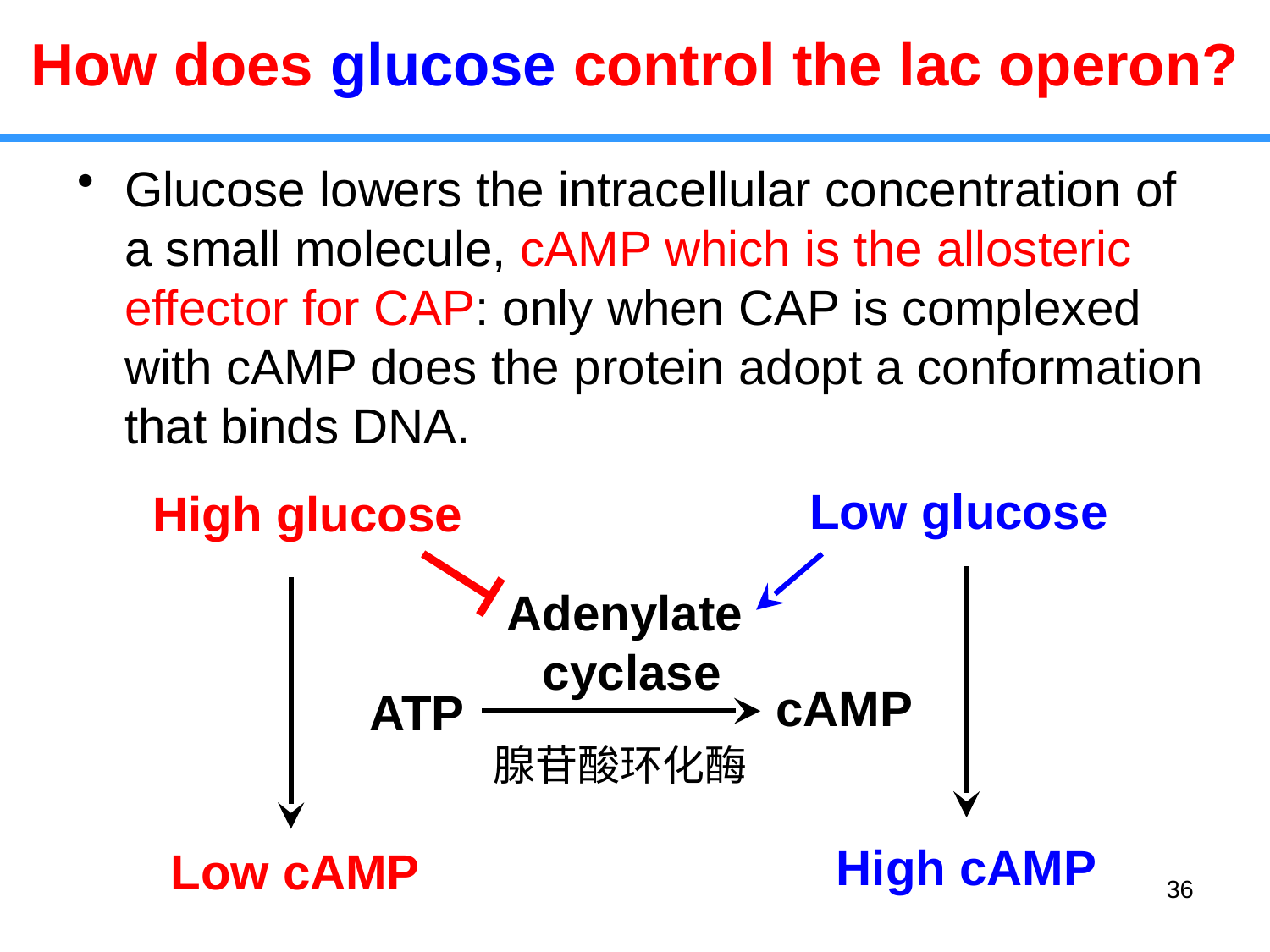

How does glucose control the lac operon?
Glucose lowers the intracellular concentration of a small molecule, cAMP which is the allosteric effector for CAP: only when CAP is complexed with cAMP does the protein adopt a conformation that binds DNA.

Low glucose
High glucose

Adenylate
cyclase
cAMP
ATP
腺苷酸环化酶
High cAMP
Low cAMP

36